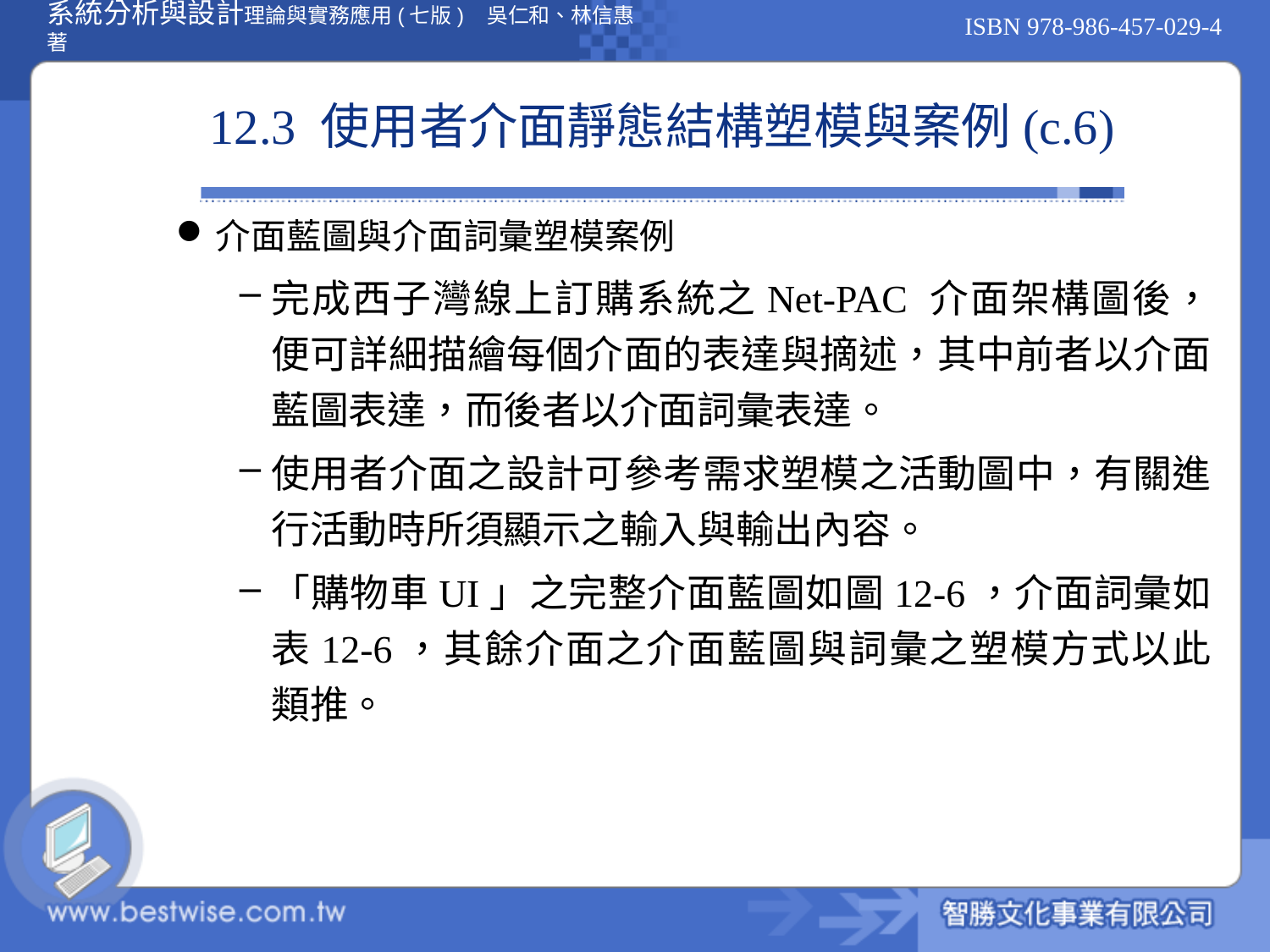

# 12.3 使用者介面靜態結構塑模與案例(c.6)
介面藍圖與介面詞彙塑模案例
完成西子灣線上訂購系統之Net-PAC 介面架構圖後，便可詳細描繪每個介面的表達與摘述，其中前者以介面藍圖表達，而後者以介面詞彙表達。
使用者介面之設計可參考需求塑模之活動圖中，有關進行活動時所須顯示之輸入與輸出內容。
「購物車UI」之完整介面藍圖如圖12-6，介面詞彙如表12-6，其餘介面之介面藍圖與詞彙之塑模方式以此類推。